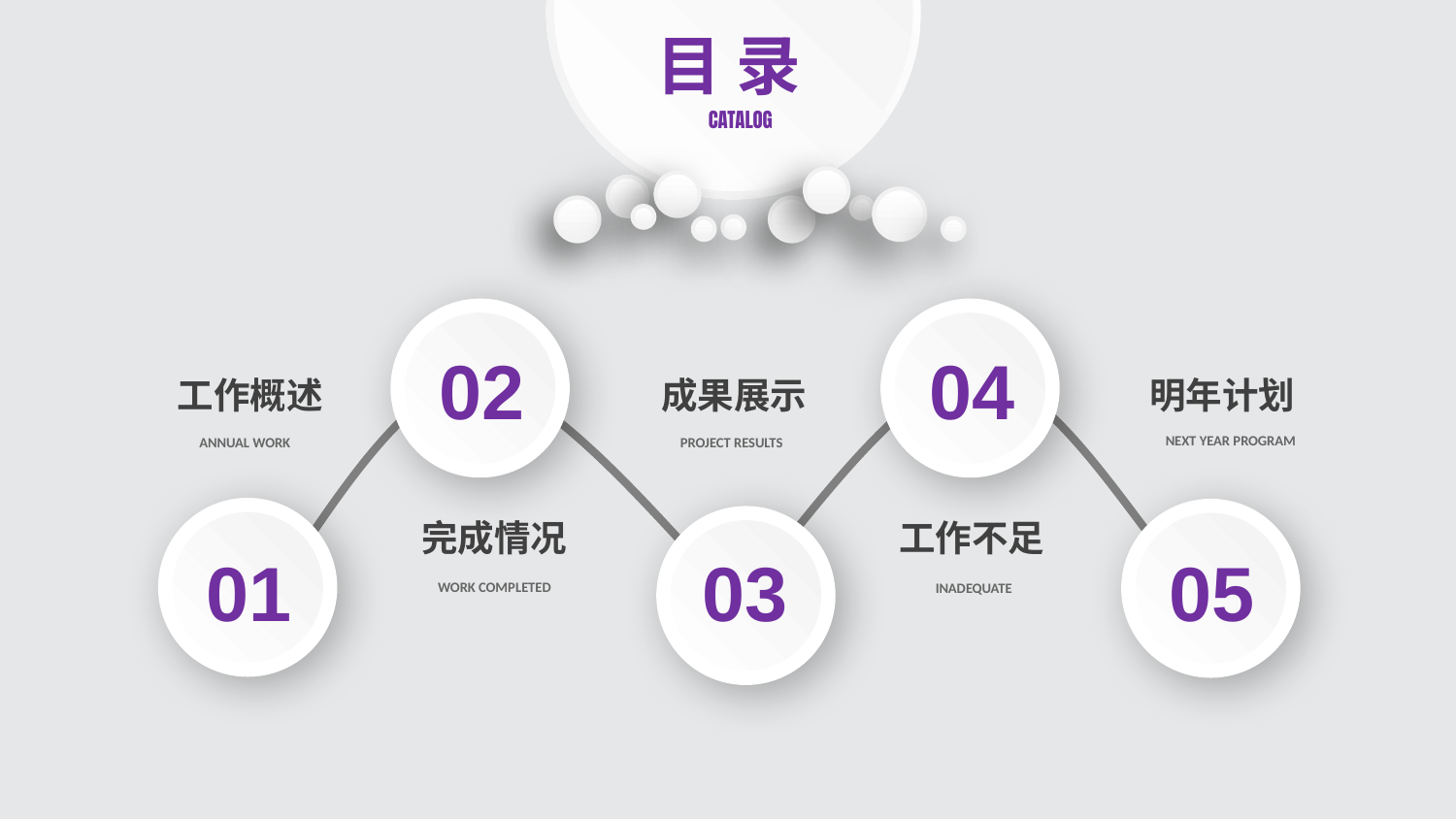

目 录
CATALOG

02

04
成果展示
PROJECT RESULTS
明年计划
NEXT YEAR PROGRAM
工作概述
ANNUAL WORK

01

05
工作不足
INADEQUATE
完成情况
WORK COMPLETED

03